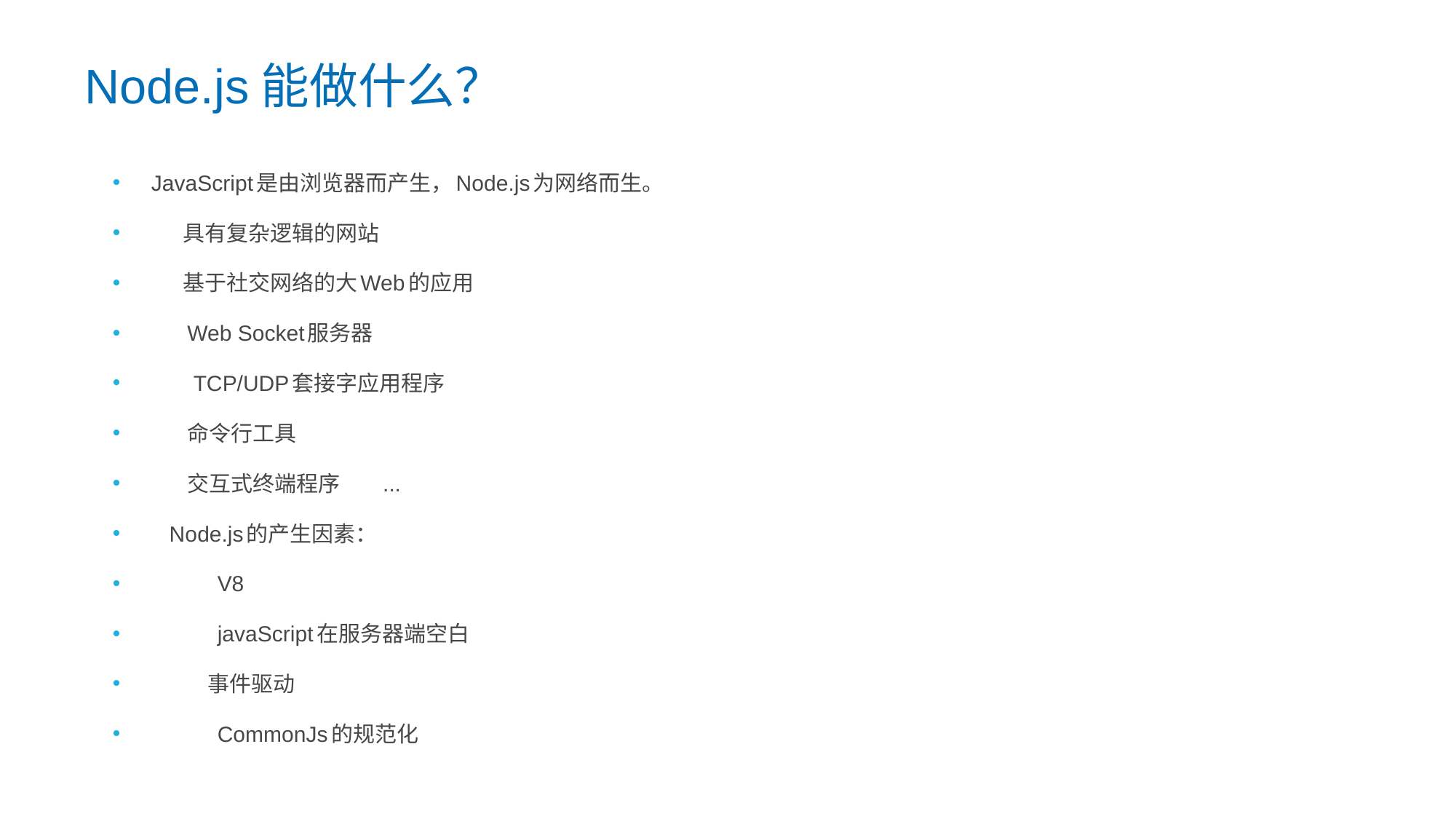

Node.js能做什么？
 JavaScript是由浏览器而产生，Node.js为网络而生。
       具有复杂逻辑的网站
       基于社交网络的大Web的应用
       Web Socket服务器
        TCP/UDP套接字应用程序
        命令行工具
        交互式终端程序        ...
    Node.js的产生因素：
            V8
            javaScript在服务器端空白
            事件驱动
            CommonJs的规范化